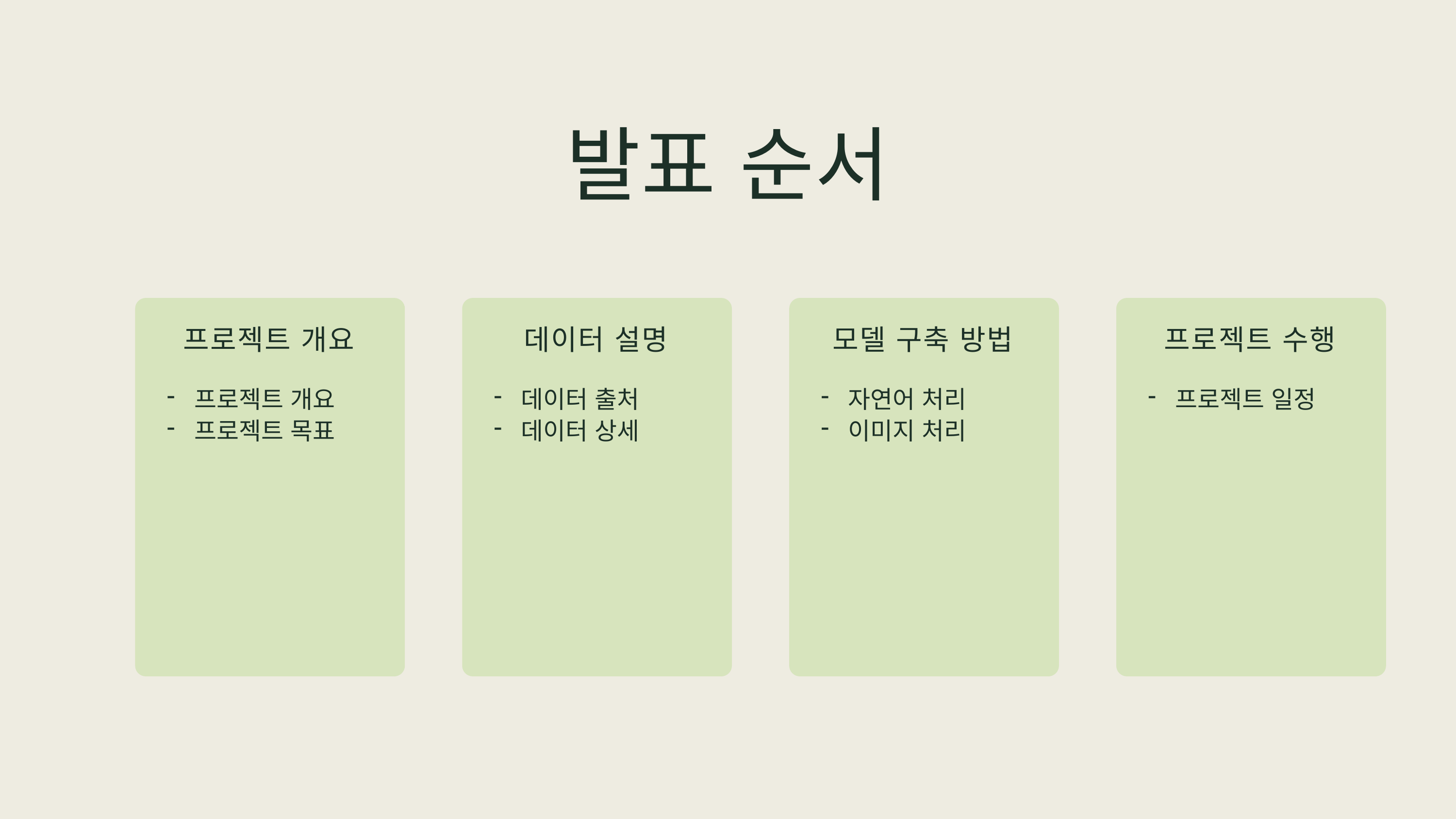

발표 순서

프로젝트 개요
프로젝트 개요
프로젝트 목표

데이터 설명
데이터 출처
데이터 상세

모델 구축 방법
자연어 처리
이미지 처리

프로젝트 수행
프로젝트 일정